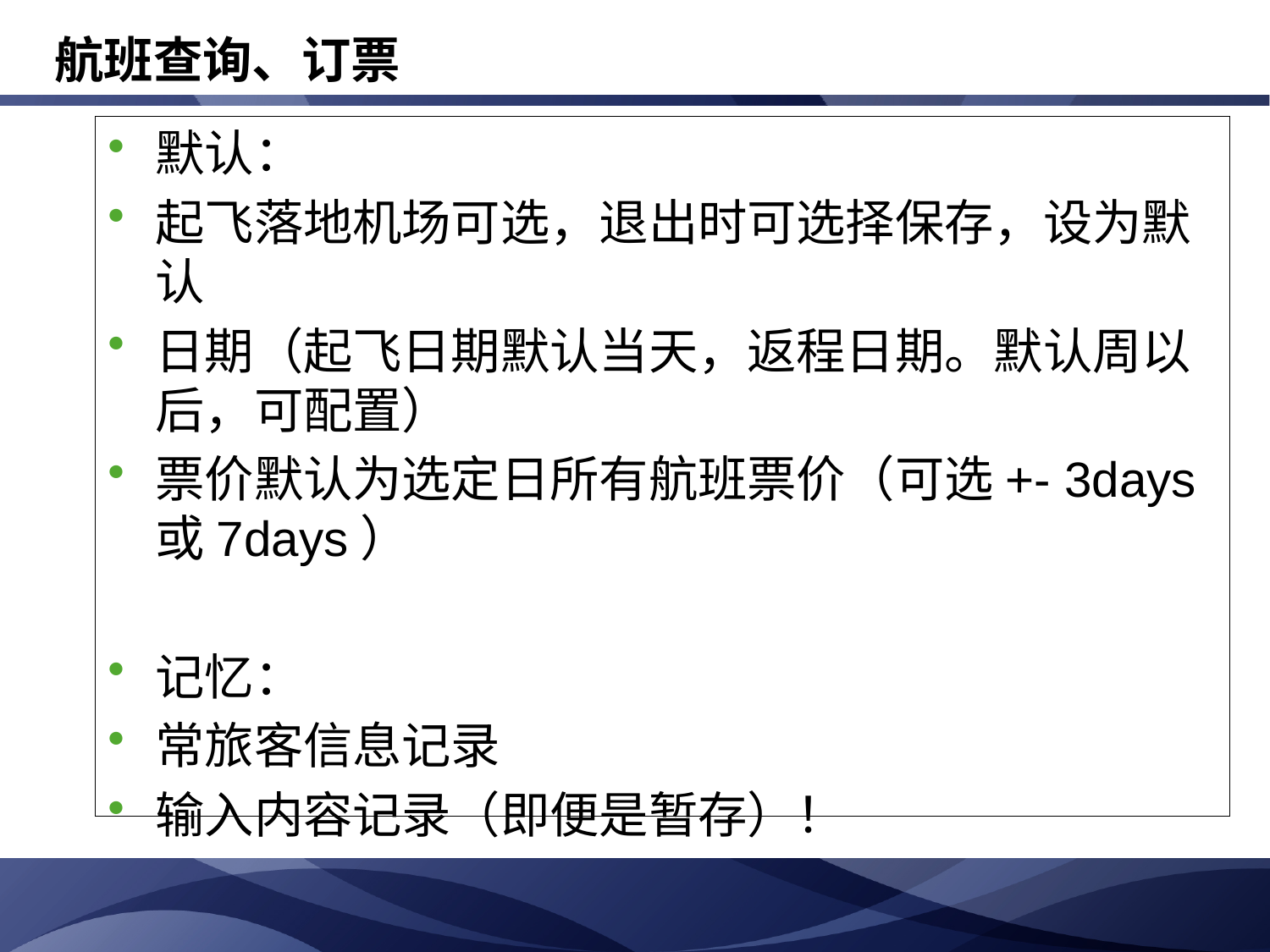

# 航班查询、订票
默认：
起飞落地机场可选，退出时可选择保存，设为默认
日期（起飞日期默认当天，返程日期。默认周以后，可配置）
票价默认为选定日所有航班票价（可选+- 3days或7days）

记忆：
常旅客信息记录
输入内容记录（即便是暂存）！